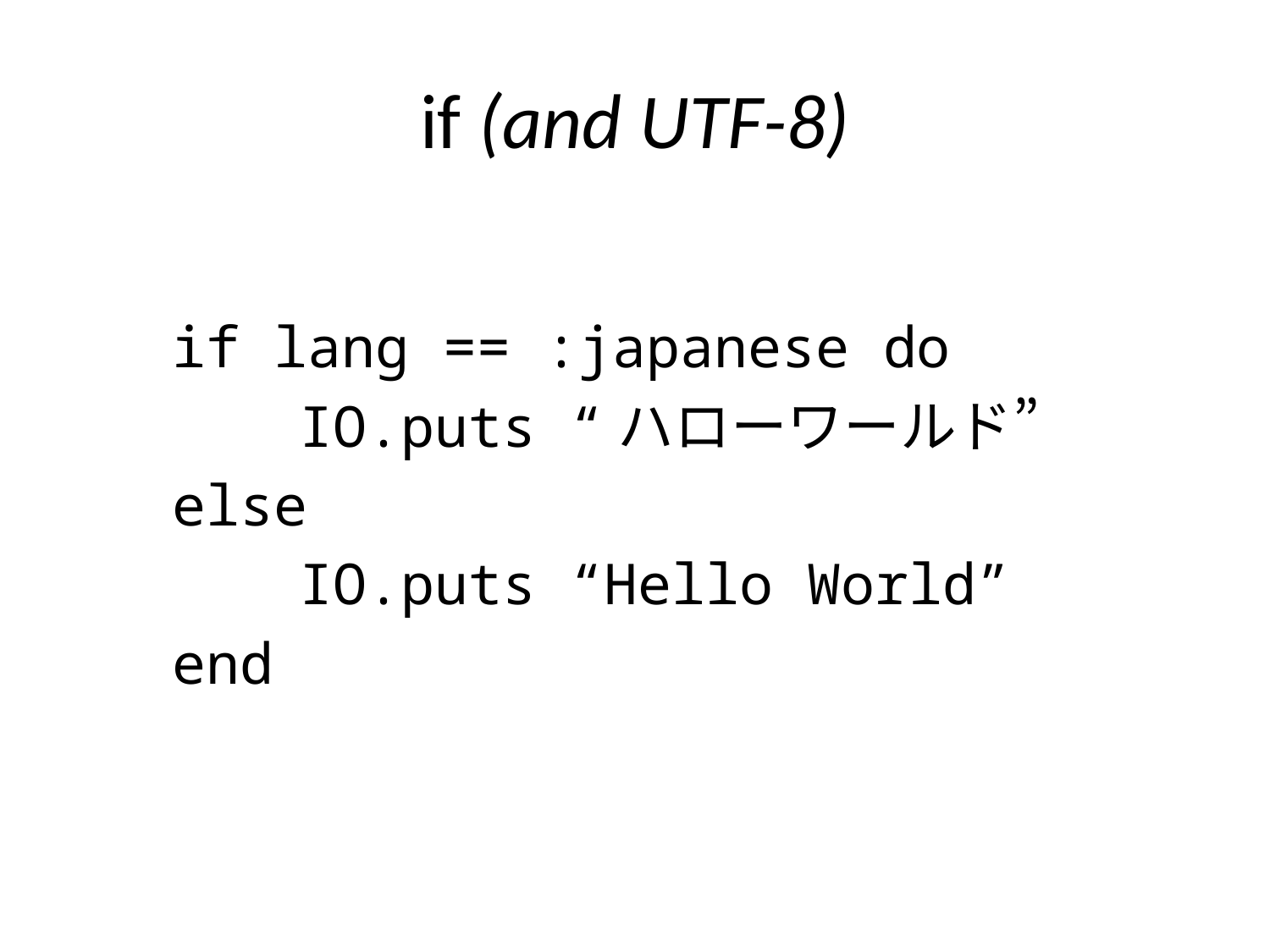

# if (and UTF-8)
if lang == :japanese do
	IO.puts “ハローワールド”
else
	IO.puts “Hello World”
end